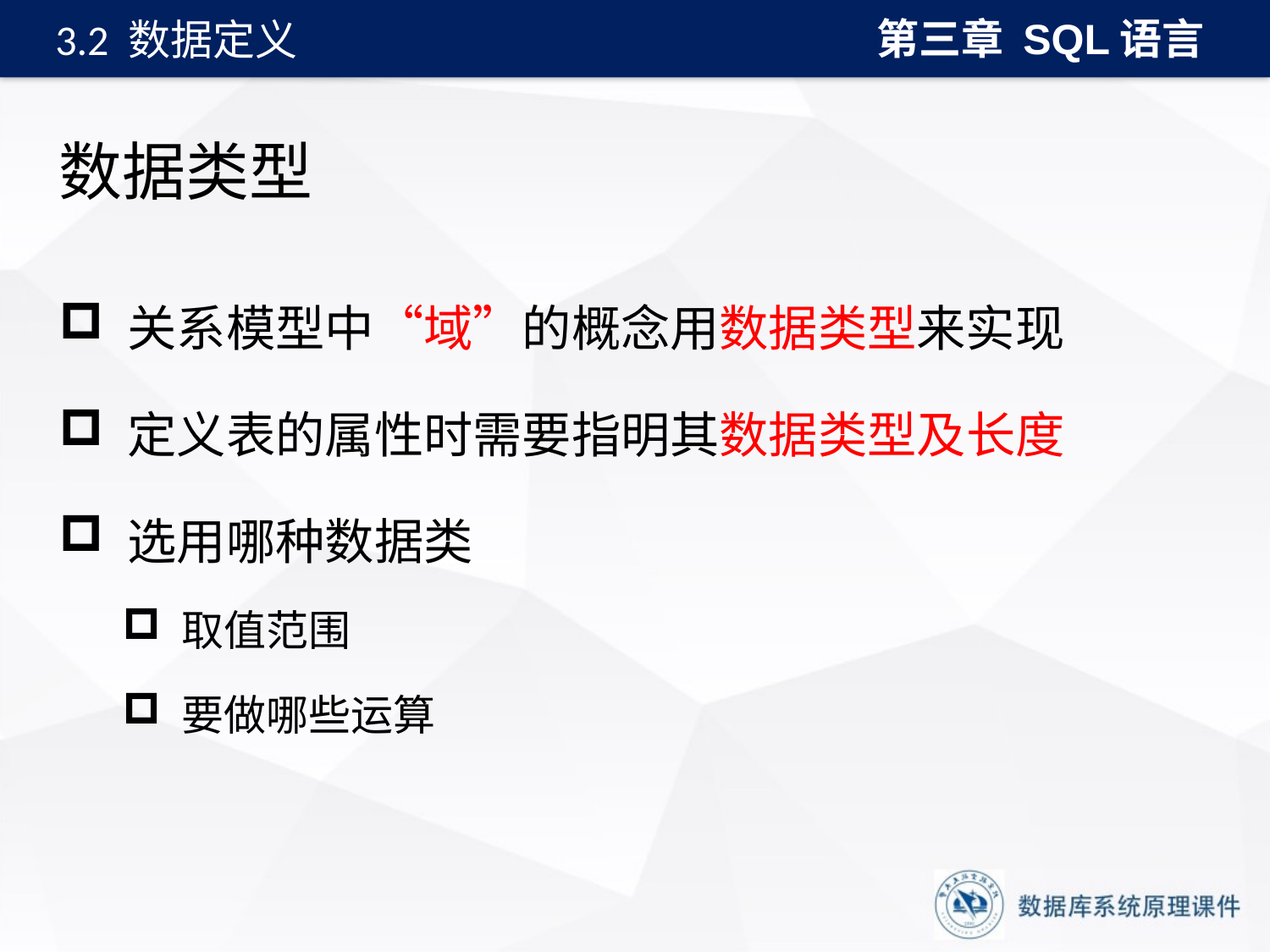

第三章 SQL语言
3.2 数据定义
# 数据类型
 关系模型中“域”的概念用数据类型来实现
 定义表的属性时需要指明其数据类型及长度
 选用哪种数据类
 取值范围
 要做哪些运算